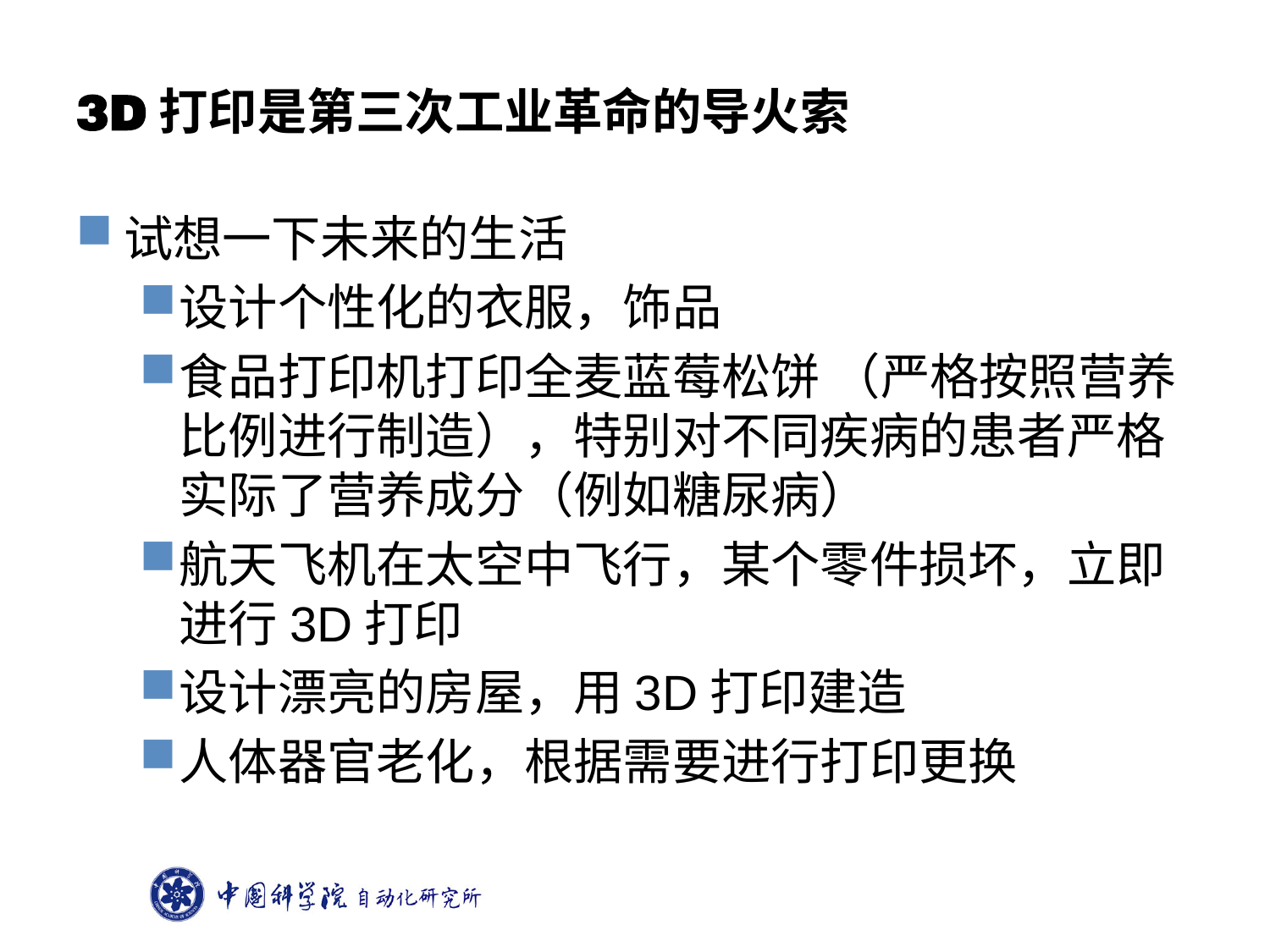

# 3D打印是第三次工业革命的导火索
试想一下未来的生活
设计个性化的衣服，饰品
食品打印机打印全麦蓝莓松饼 （严格按照营养比例进行制造），特别对不同疾病的患者严格实际了营养成分（例如糖尿病）
航天飞机在太空中飞行，某个零件损坏，立即进行3D打印
设计漂亮的房屋，用3D打印建造
人体器官老化，根据需要进行打印更换